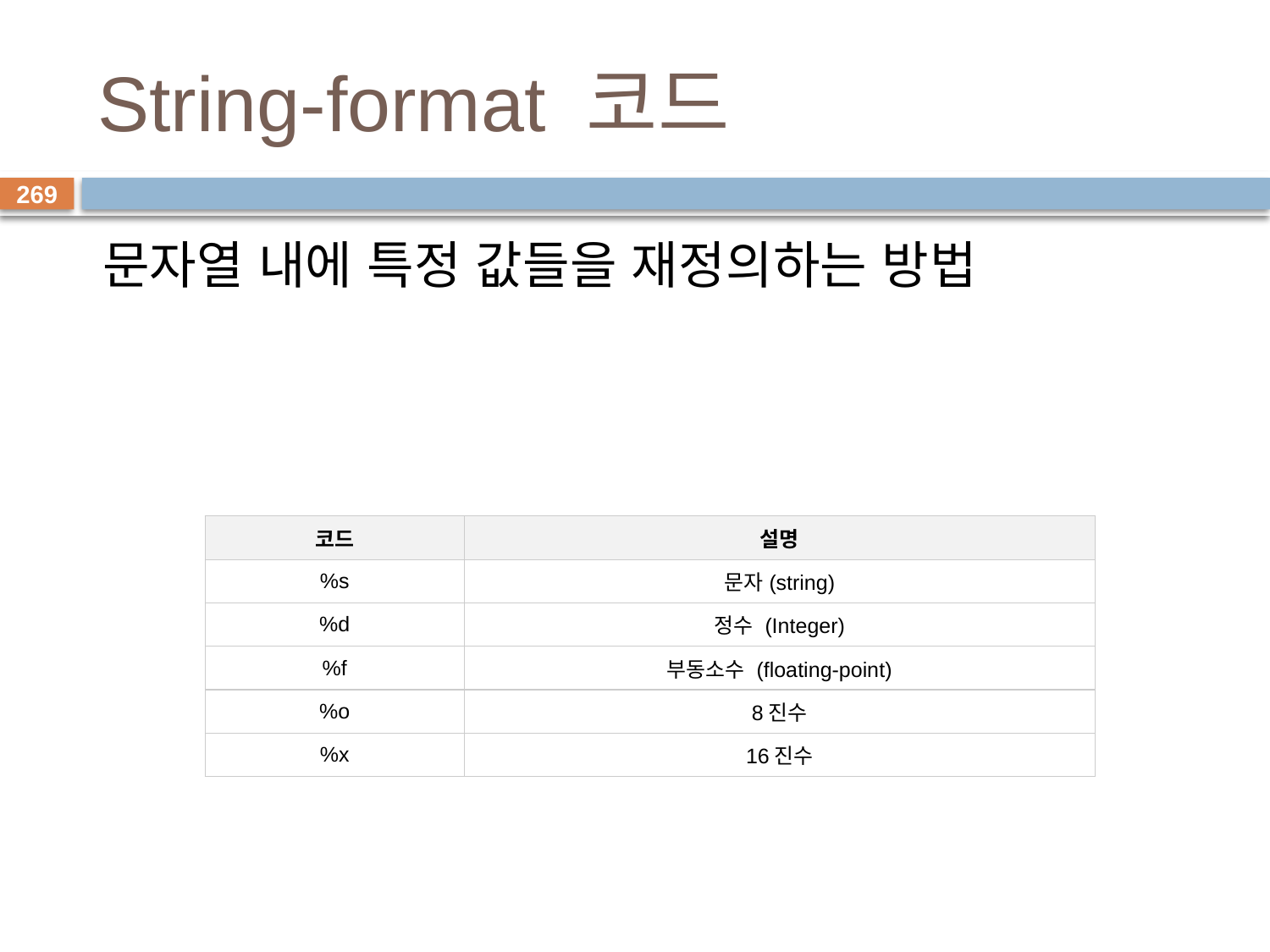

# String-format 코드
269
 문자열 내에 특정 값들을 재정의하는 방법
| 코드 | 설명 |
| --- | --- |
| %s | 문자(string) |
| %d | 정수 (Integer) |
| %f | 부동소수 (floating-point) |
| %o | 8진수 |
| %x | 16진수 |